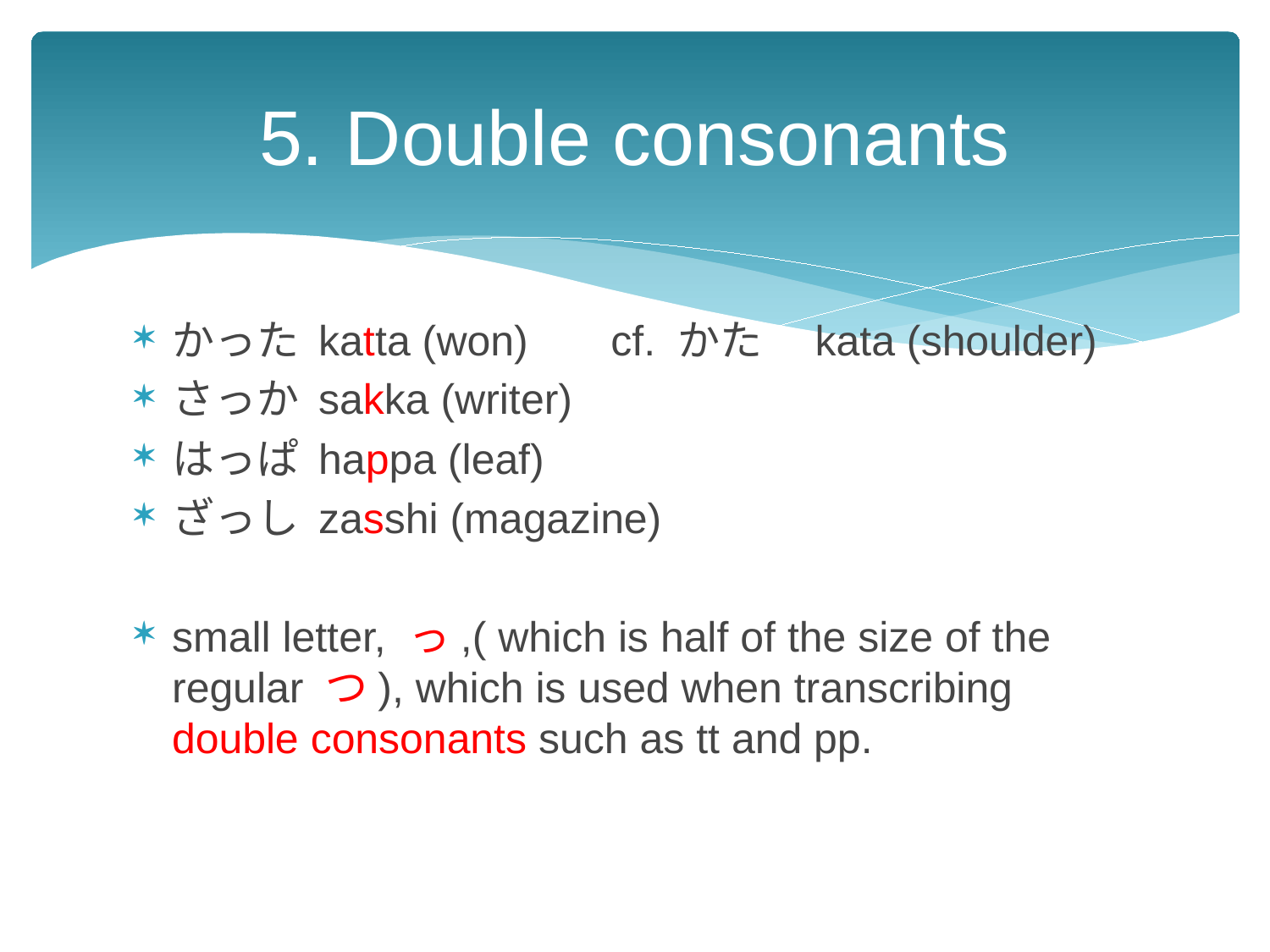

# 5. Double consonants
かった katta (won)       cf. かた　kata (shoulder)
さっか sakka (writer)
はっぱ happa (leaf)
ざっし zasshi (magazine)

small letter, っ,( which is half of the size of the regular つ), which is used when transcribing double consonants such as tt and pp.